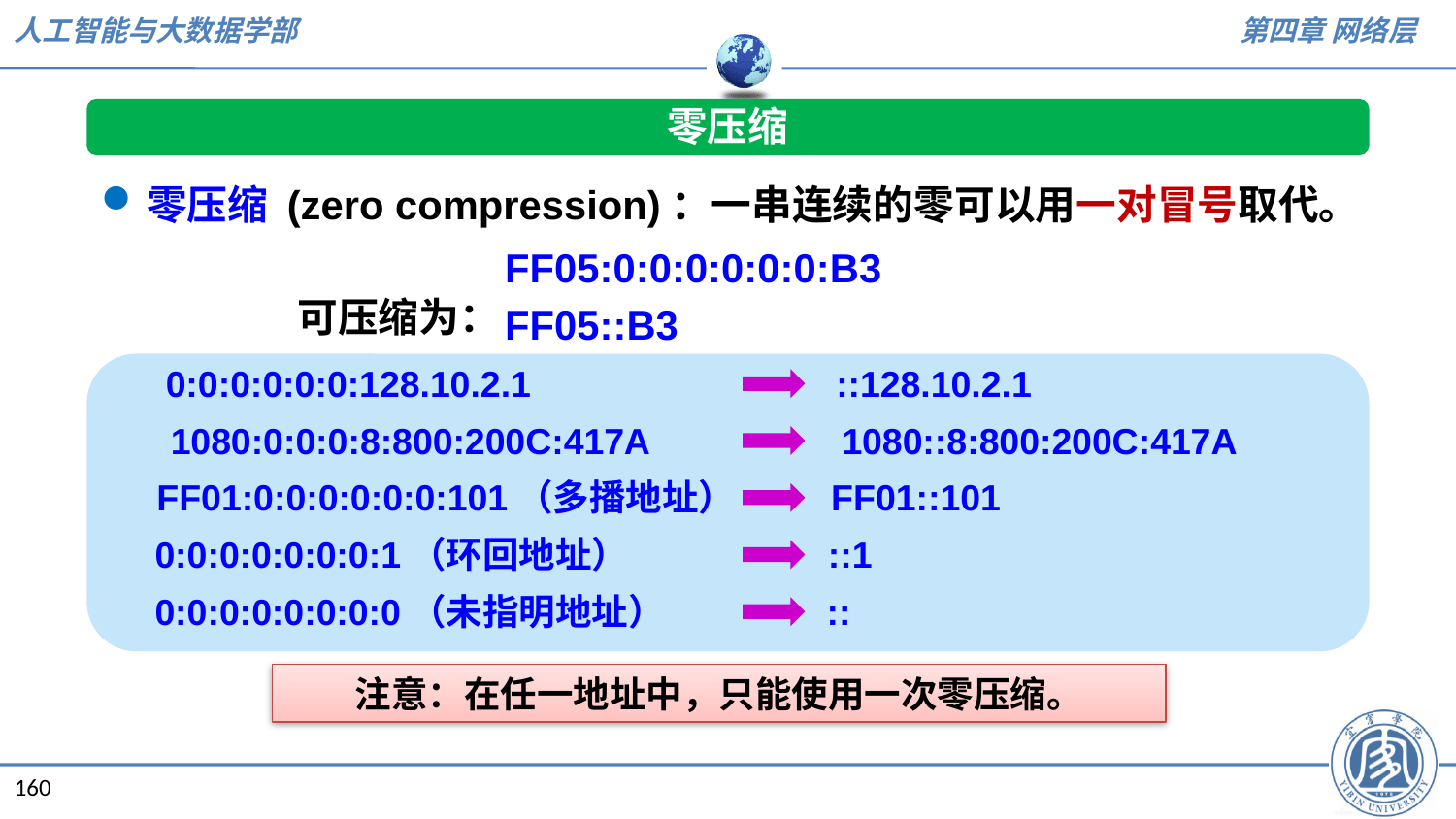

零压缩

零压缩 (zero compression)：一串连续的零可以用一对冒号取代。
FF05:0:0:0:0:0:0:B3
FF05::B3
可压缩为：

0:0:0:0:0:0:128.10.2.1
::128.10.2.1

1080:0:0:0:8:800:200C:417A
1080::8:800:200C:417A

FF01:0:0:0:0:0:0:101（多播地址）
FF01::101

0:0:0:0:0:0:0:1（环回地址）
::1

0:0:0:0:0:0:0:0（未指明地址）
::

注意：在任一地址中，只能使用一次零压缩。
160